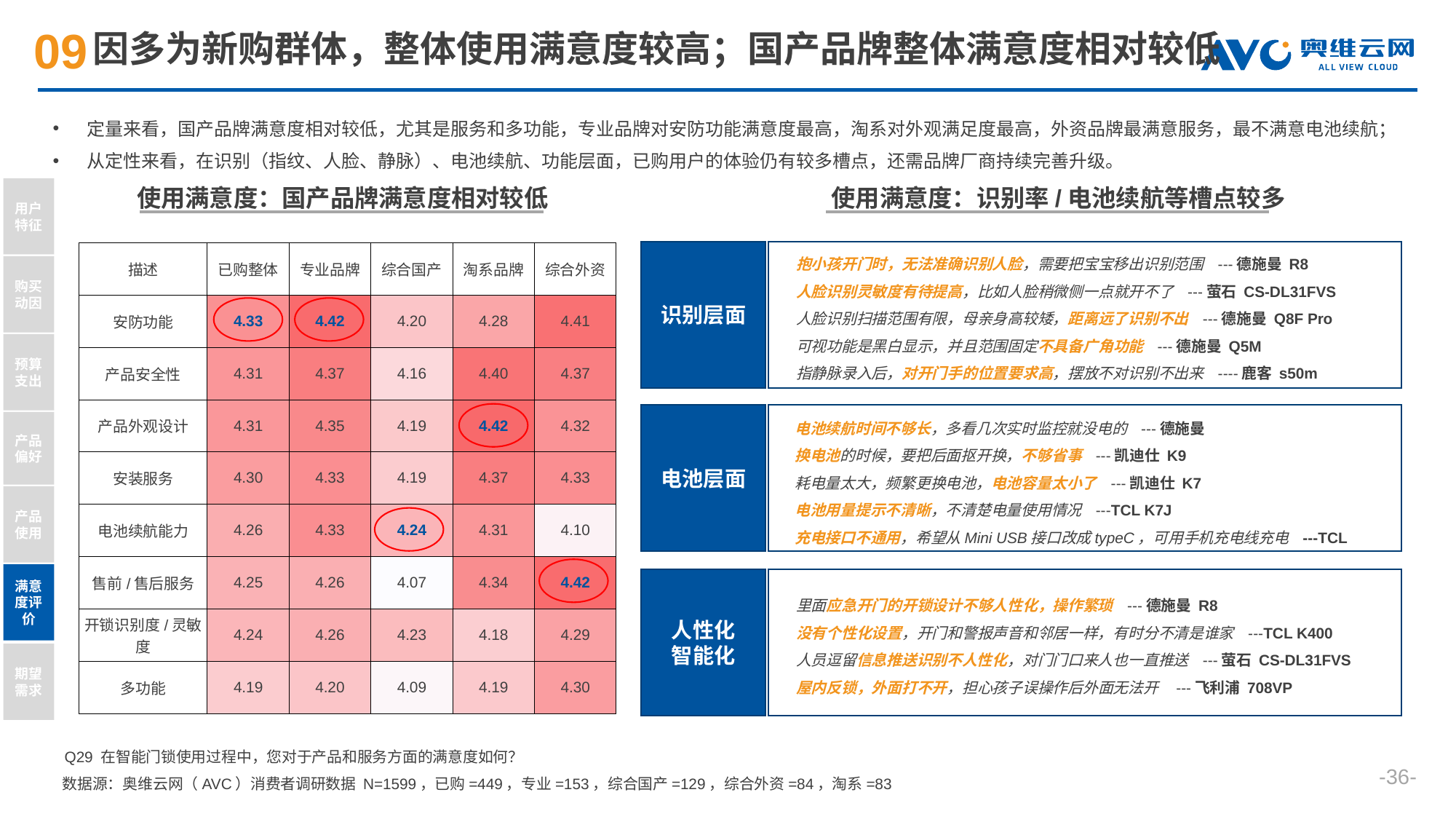

# 因多为新购群体，整体使用满意度较高；国产品牌整体满意度相对较低
定量来看，国产品牌满意度相对较低，尤其是服务和多功能，专业品牌对安防功能满意度最高，淘系对外观满足度最高，外资品牌最满意服务，最不满意电池续航；
从定性来看，在识别（指纹、人脸、静脉）、电池续航、功能层面，已购用户的体验仍有较多槽点，还需品牌厂商持续完善升级。
使用满意度：国产品牌满意度相对较低
使用满意度：识别率/电池续航等槽点较多
用户特征
购买动因
预算支出
产品偏好
产品使用
满意度评价
期望需求
抱小孩开门时，无法准确识别人脸，需要把宝宝移出识别范围   ---德施曼 R8
人脸识别灵敏度有待提高，比如人脸稍微侧一点就开不了   ---萤石 CS-DL31FVS
人脸识别扫描范围有限，母亲身高较矮，距离远了识别不出   ---德施曼 Q8F Pro
可视功能是黑白显示，并且范围固定不具备广角功能   ---德施曼 Q5M
指静脉录入后，对开门手的位置要求高，摆放不对识别不出来   ----鹿客 s50m
识别层面

| 描述 | 已购整体 | 专业品牌 | 综合国产 | 淘系品牌 | 综合外资 |
| --- | --- | --- | --- | --- | --- |
| 安防功能 | 4.33 | 4.42 | 4.20 | 4.28 | 4.41 |
| 产品安全性 | 4.31 | 4.37 | 4.16 | 4.40 | 4.37 |
| 产品外观设计 | 4.31 | 4.35 | 4.19 | 4.42 | 4.32 |
| 安装服务 | 4.30 | 4.33 | 4.19 | 4.37 | 4.33 |
| 电池续航能力 | 4.26 | 4.33 | 4.24 | 4.31 | 4.10 |
| 售前/售后服务 | 4.25 | 4.26 | 4.07 | 4.34 | 4.42 |
| 开锁识别度/灵敏度 | 4.24 | 4.26 | 4.23 | 4.18 | 4.29 |
| 多功能 | 4.19 | 4.20 | 4.09 | 4.19 | 4.30 |

电池续航时间不够长，多看几次实时监控就没电的   ---德施曼
换电池的时候，要把后面抠开换，不够省事   ---凯迪仕 K9
耗电量太大，频繁更换电池，电池容量太小了   ---凯迪仕 K7
电池用量提示不清晰，不清楚电量使用情况   ---TCL K7J
充电接口不通用，希望从Mini USB接口改成typeC，可用手机充电线充电   ---TCL
电池层面

人性化
智能化

里面应急开门的开锁设计不够人性化，操作繁琐   ---德施曼 R8
没有个性化设置，开门和警报声音和邻居一样，有时分不清是谁家   ---TCL K400
人员逗留信息推送识别不人性化，对门门口来人也一直推送   ---萤石 CS-DL31FVS
屋内反锁，外面打不开，担心孩子误操作后外面无法开    ---飞利浦 708VP
Q29 在智能门锁使用过程中，您对于产品和服务方面的满意度如何？
-36-
数据源：奥维云网（AVC）消费者调研数据 N=1599，已购=449，专业=153，综合国产=129，综合外资=84，淘系=83